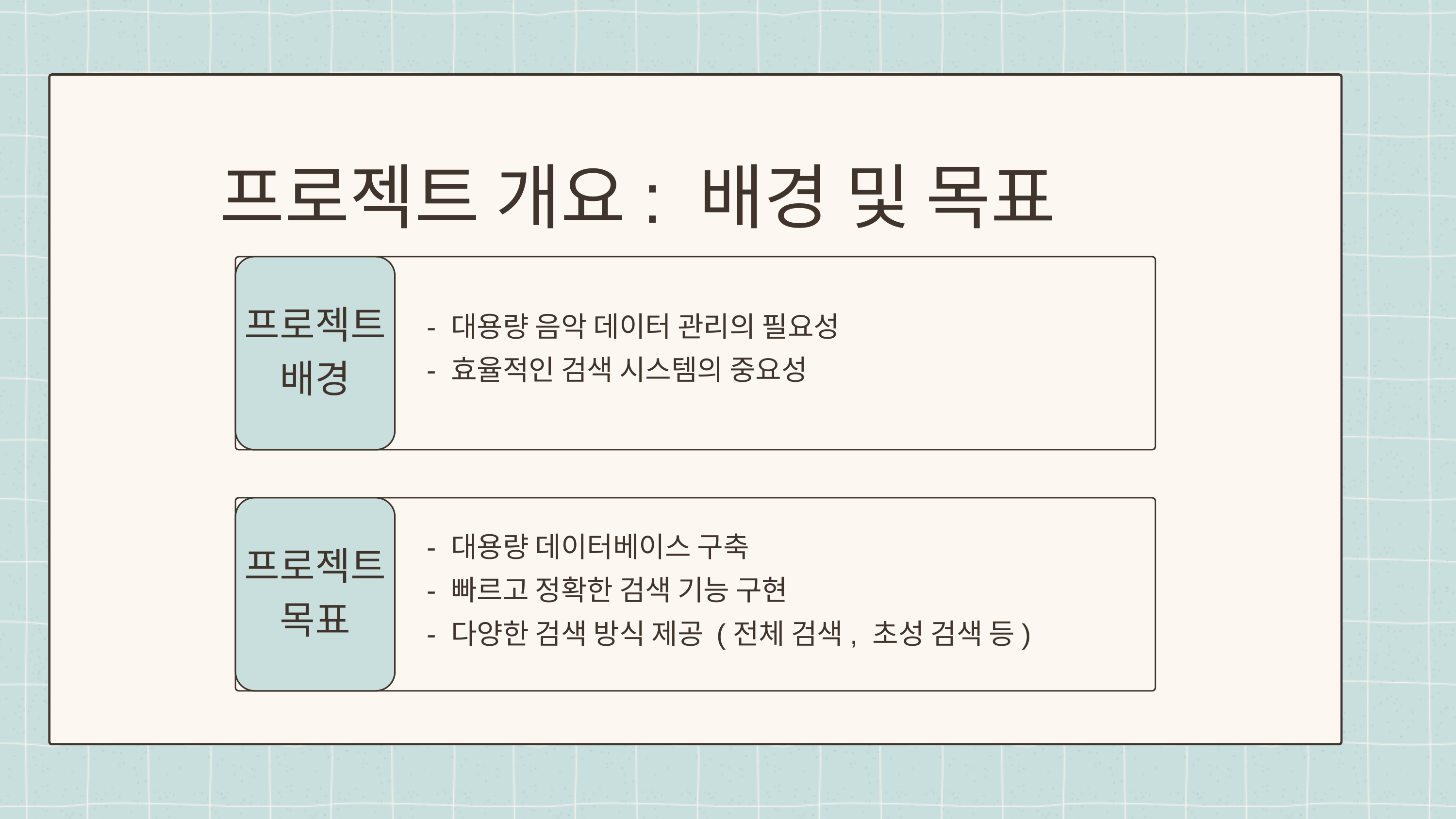

프로젝트 개요: 배경 및 목표

프로젝트 배경
 - 대용량 음악 데이터 관리의 필요성
 - 효율적인 검색 시스템의 중요성

프로젝트 목표
 - 대용량 데이터베이스 구축
 - 빠르고 정확한 검색 기능 구현
 - 다양한 검색 방식 제공 (전체 검색, 초성 검색 등)